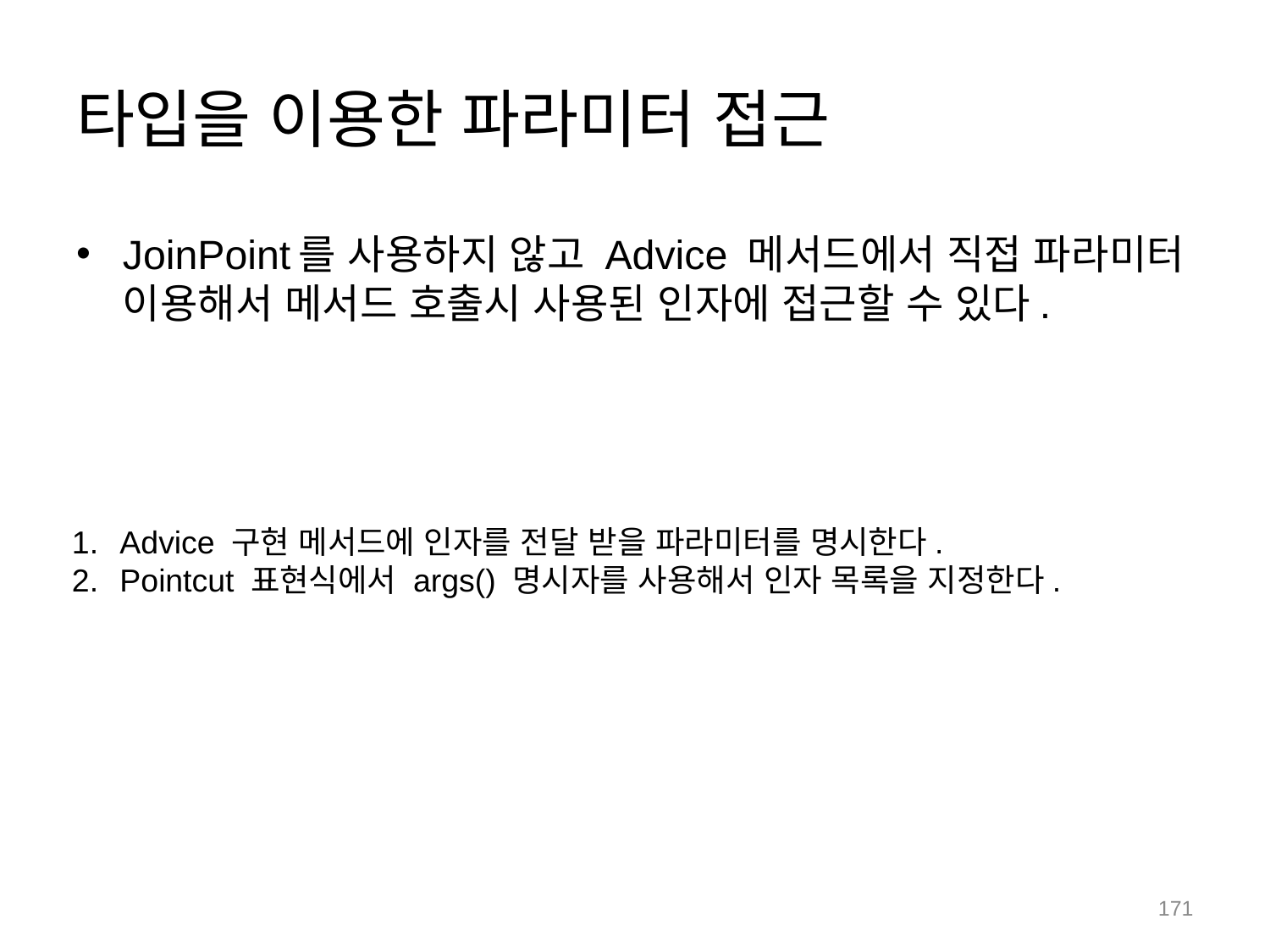

# 타입을 이용한 파라미터 접근
JoinPoint를 사용하지 않고 Advice 메서드에서 직접 파라미터 이용해서 메서드 호출시 사용된 인자에 접근할 수 있다.
Advice 구현 메서드에 인자를 전달 받을 파라미터를 명시한다.
Pointcut 표현식에서 args() 명시자를 사용해서 인자 목록을 지정한다.
171